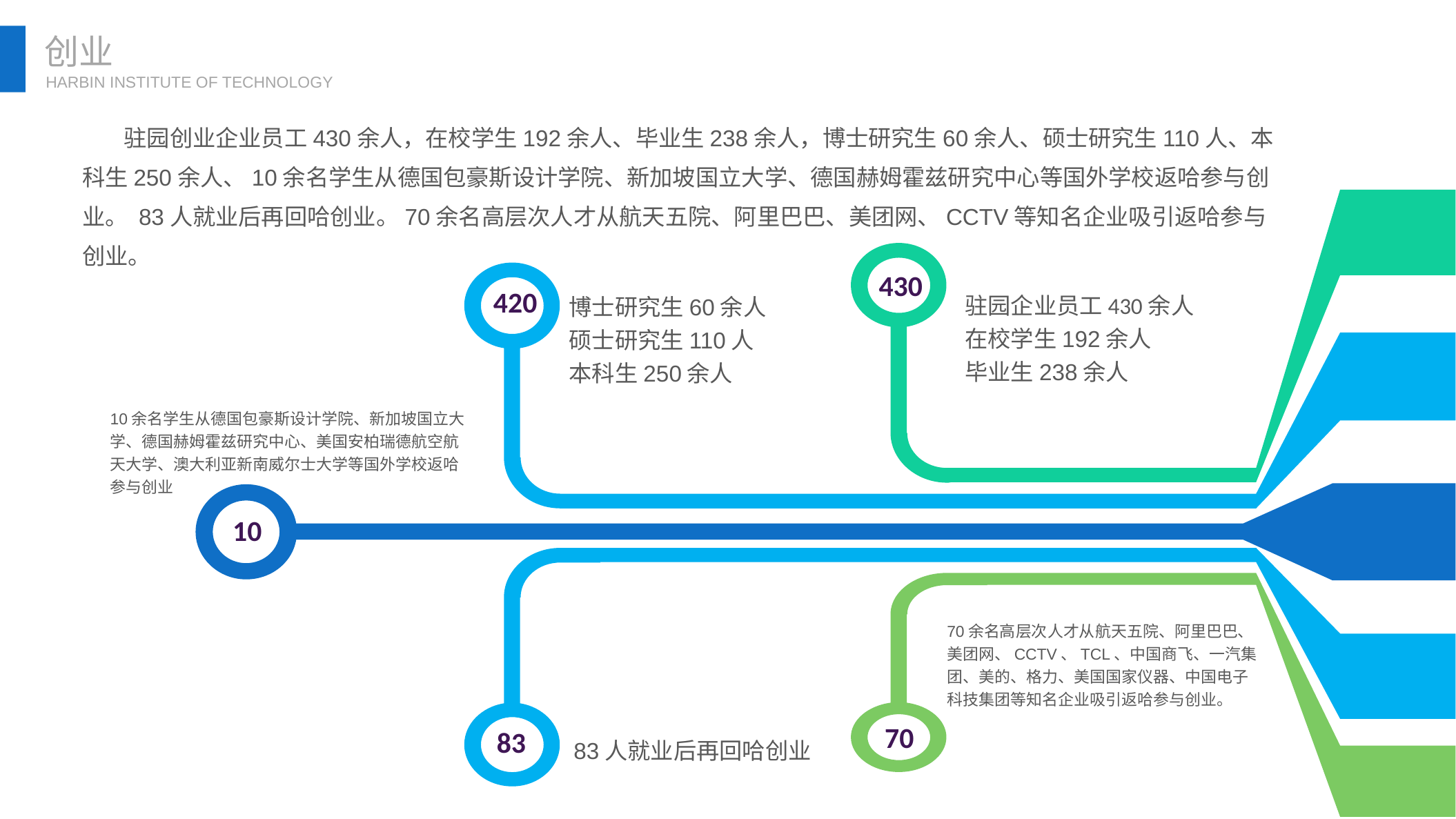

1.理想信念教育
创业
3
HARBIN INSTITUTE OF TECHNOLOGY
       驻园创业企业员工430余人，在校学生192余人、毕业生238余人，博士研究生60余人、硕士研究生110人、本科生250余人、10余名学生从德国包豪斯设计学院、新加坡国立大学、德国赫姆霍兹研究中心等国外学校返哈参与创业。 83人就业后再回哈创业。70余名高层次人才从航天五院、阿里巴巴、美团网、CCTV等知名企业吸引返哈参与创业。

430
420
驻园企业员工430余人
在校学生192余人
毕业生238余人
博士研究生60余人
硕士研究生110人
本科生250余人
10余名学生从德国包豪斯设计学院、新加坡国立大学、德国赫姆霍兹研究中心、美国安柏瑞德航空航天大学、澳大利亚新南威尔士大学等国外学校返哈参与创业

10

70余名高层次人才从航天五院、阿里巴巴、美团网、CCTV、TCL、中国商飞、一汽集团、美的、格力、美国国家仪器、中国电子科技集团等知名企业吸引返哈参与创业。
70
83
83人就业后再回哈创业